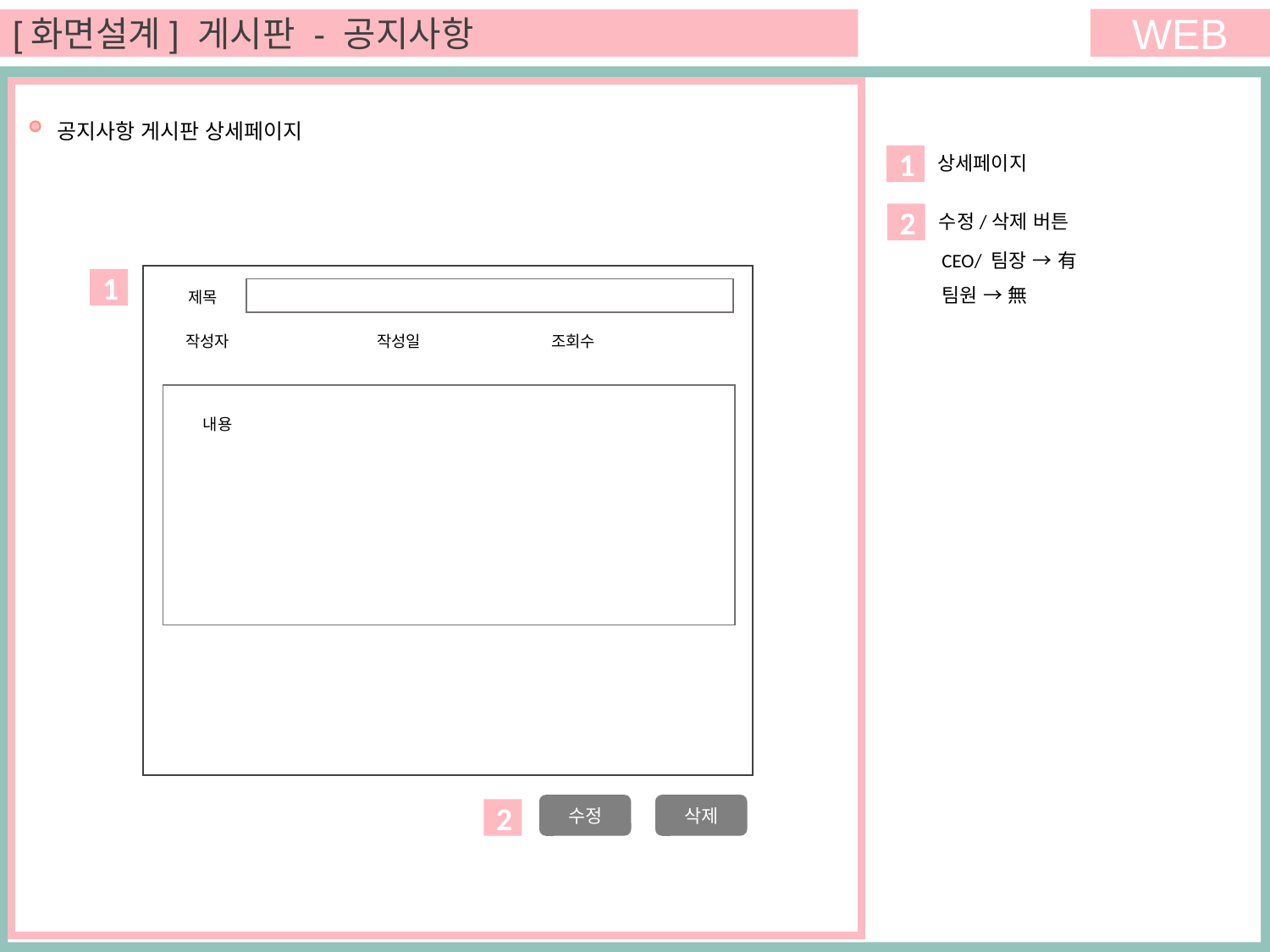

WEB
[화면설계] 게시판 - 공지사항

 공지사항 게시판 상세페이지

상세페이지
1
수정/삭제 버튼
2
CEO/ 팀장 → 有
팀원 → 無

1

제목
작성자
작성일
조회수

내용
수정
삭제
2